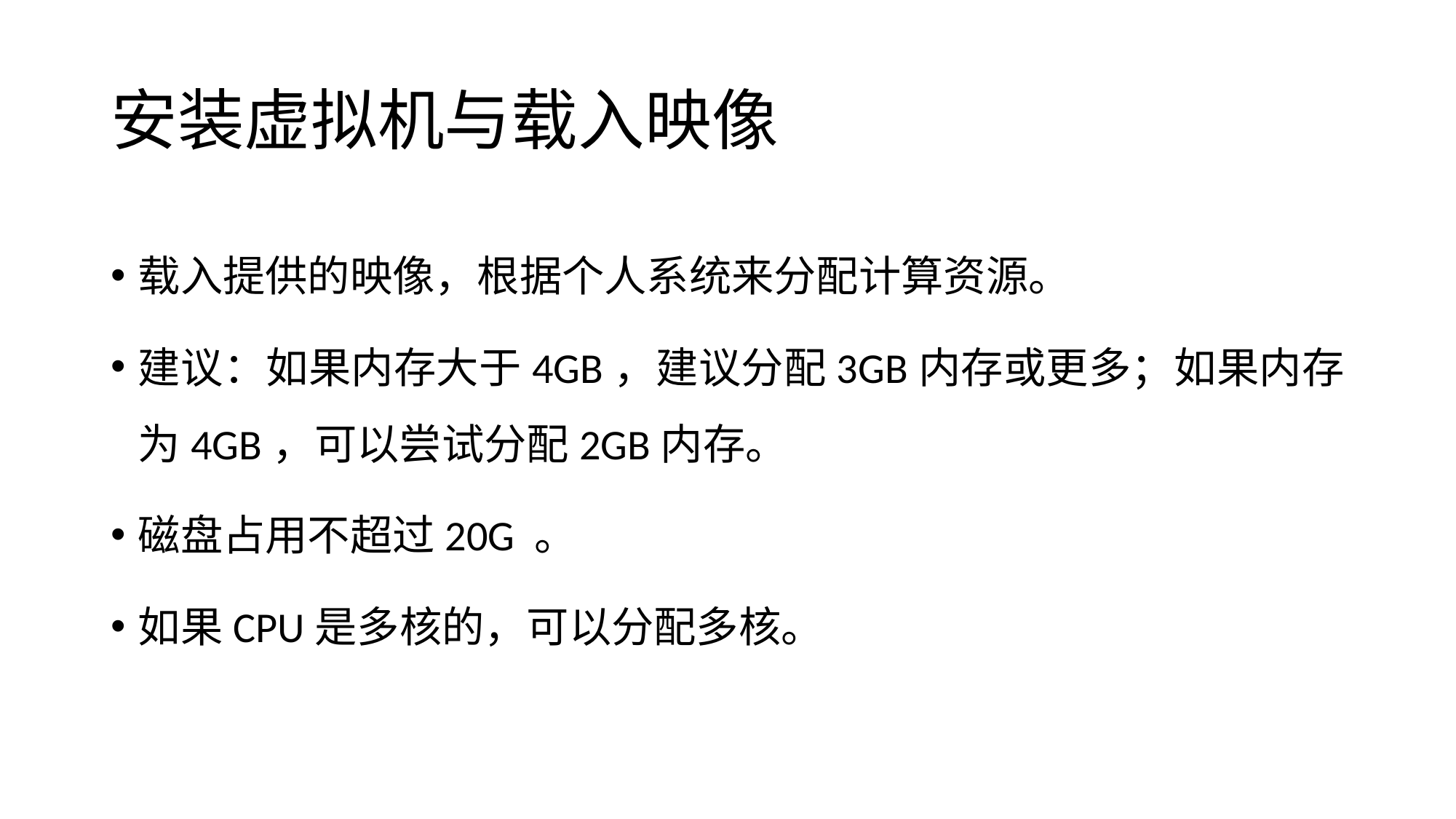

# 安装虚拟机与载入映像
载入提供的映像，根据个人系统来分配计算资源。
建议：如果内存大于4GB，建议分配3GB内存或更多；如果内存为4GB，可以尝试分配2GB内存。
磁盘占用不超过20G 。
如果CPU是多核的，可以分配多核。